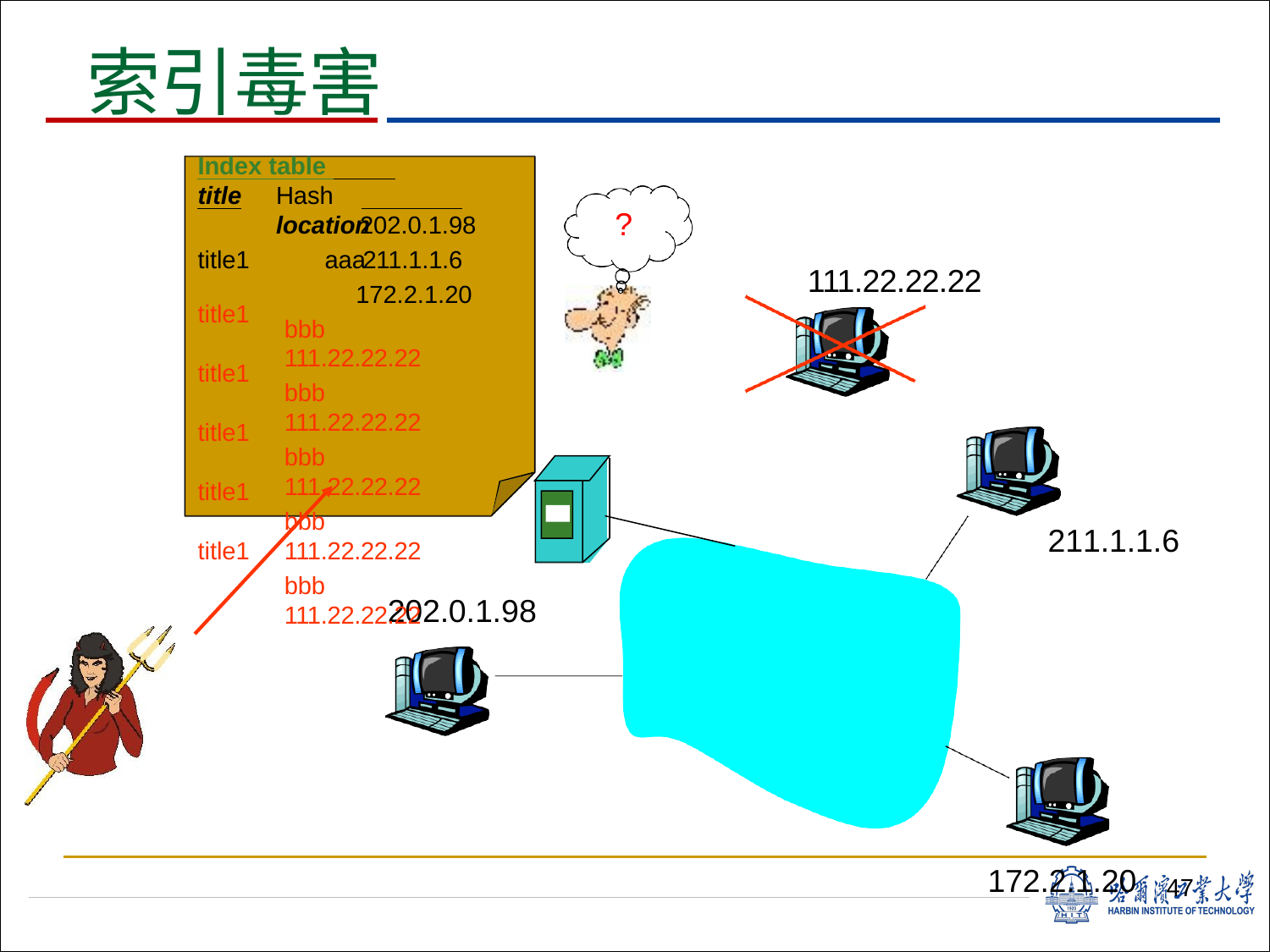

# 索引毒害
Index table

title
Hash	location
title1	aaa

?
202.0.1.98
211.1.1.6
172.2.1.20
bbb	111.22.22.22
bbb	111.22.22.22
bbb	111.22.22.22
bbb	111.22.22.22
bbb	111.22.22.22

111.22.22.22

title1  title1  title1  title1  title1

211.1.1.6

202.0.1.98

172.2.1.20
47